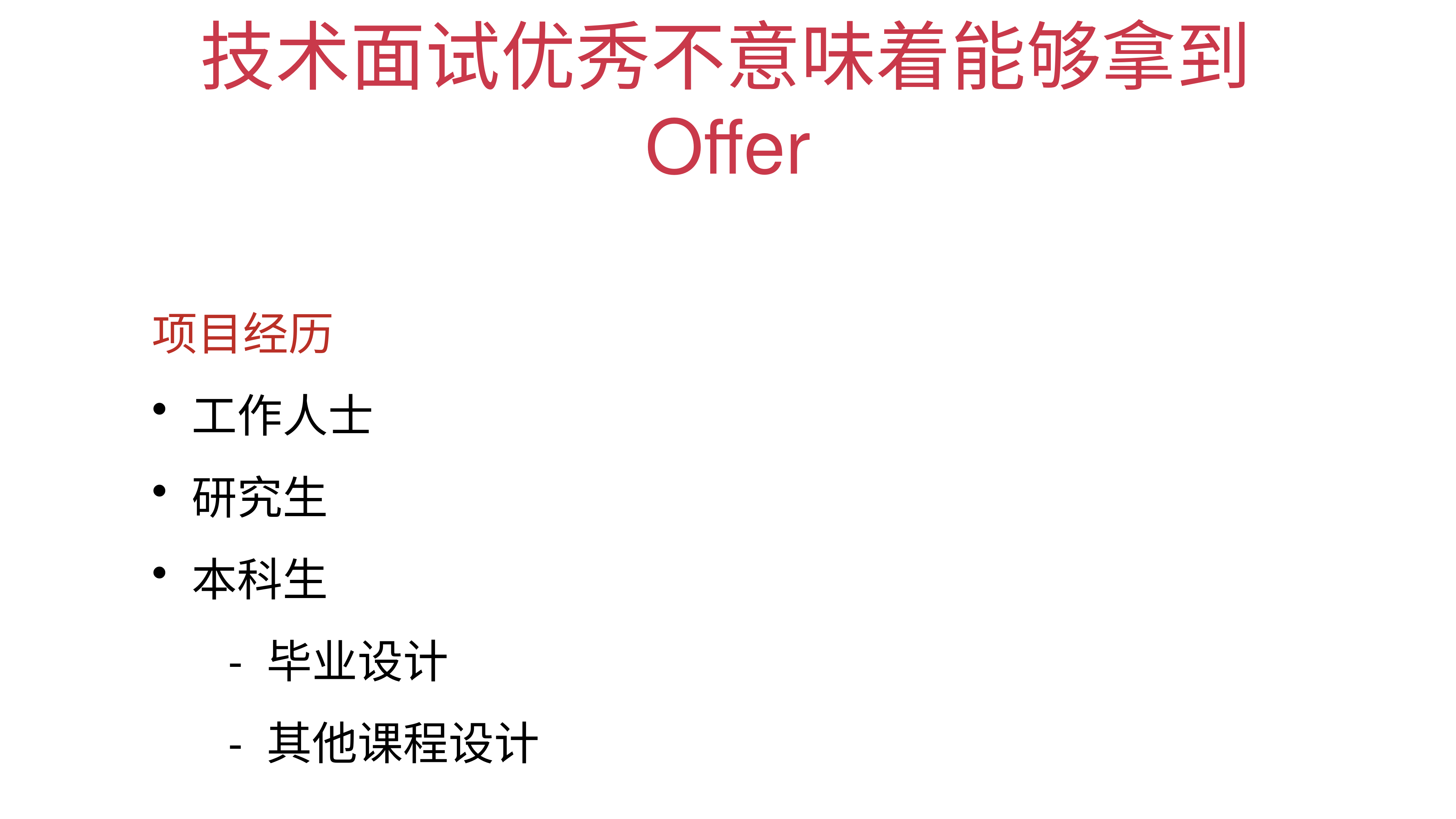

# 技术面试优秀不意味着能够拿到Offer
项目经历
 工作人士
 研究生
 本科生
      - 毕业设计
      - 其他课程设计